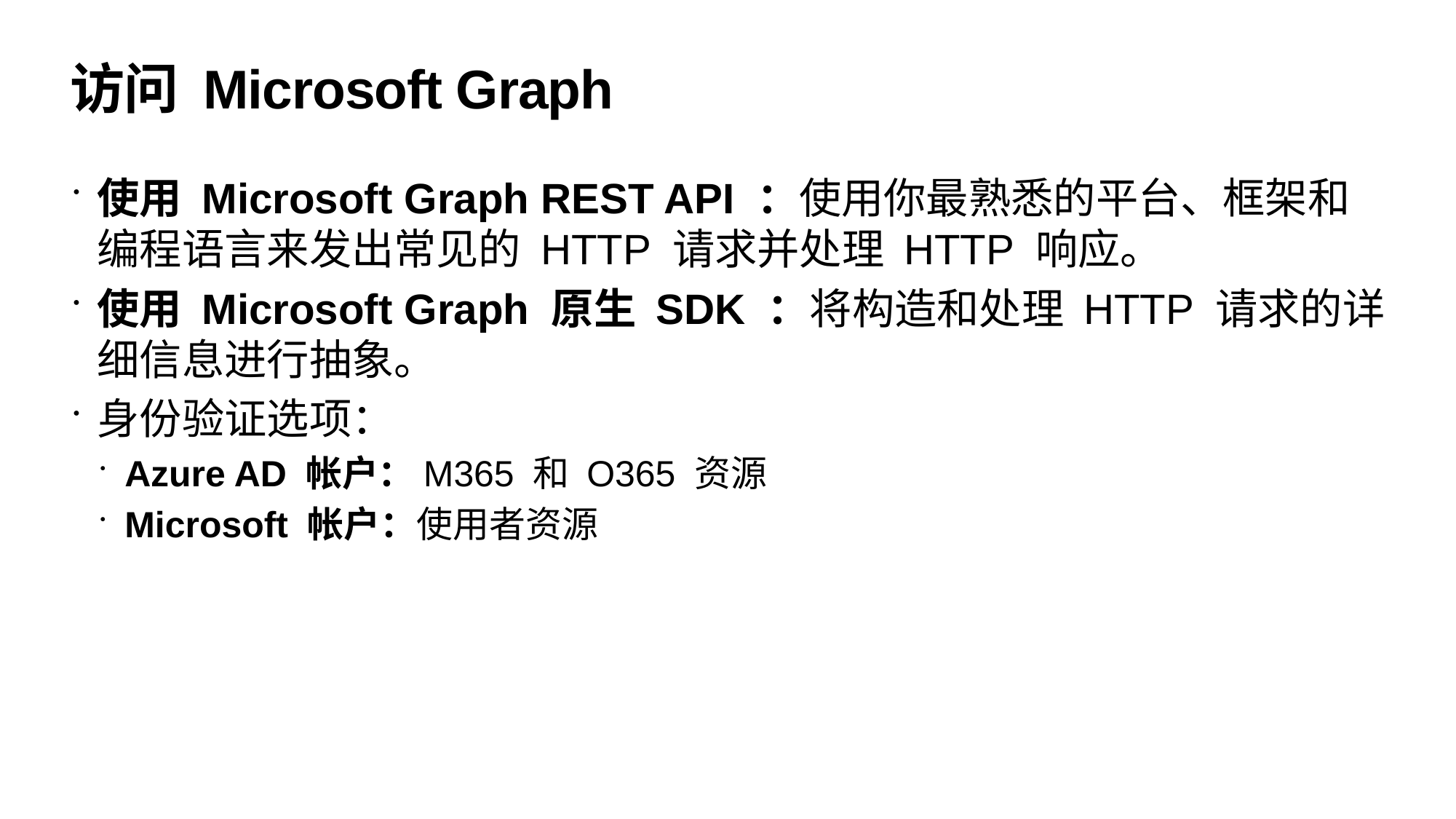

# 访问 Microsoft Graph
使用 Microsoft Graph REST API ：使用你最熟悉的平台、框架和编程语言来发出常见的 HTTP 请求并处理 HTTP 响应。
使用 Microsoft Graph 原生 SDK ：将构造和处理 HTTP 请求的详细信息进行抽象。
身份验证选项：
Azure AD 帐户：M365 和 O365 资源
Microsoft 帐户：使用者资源